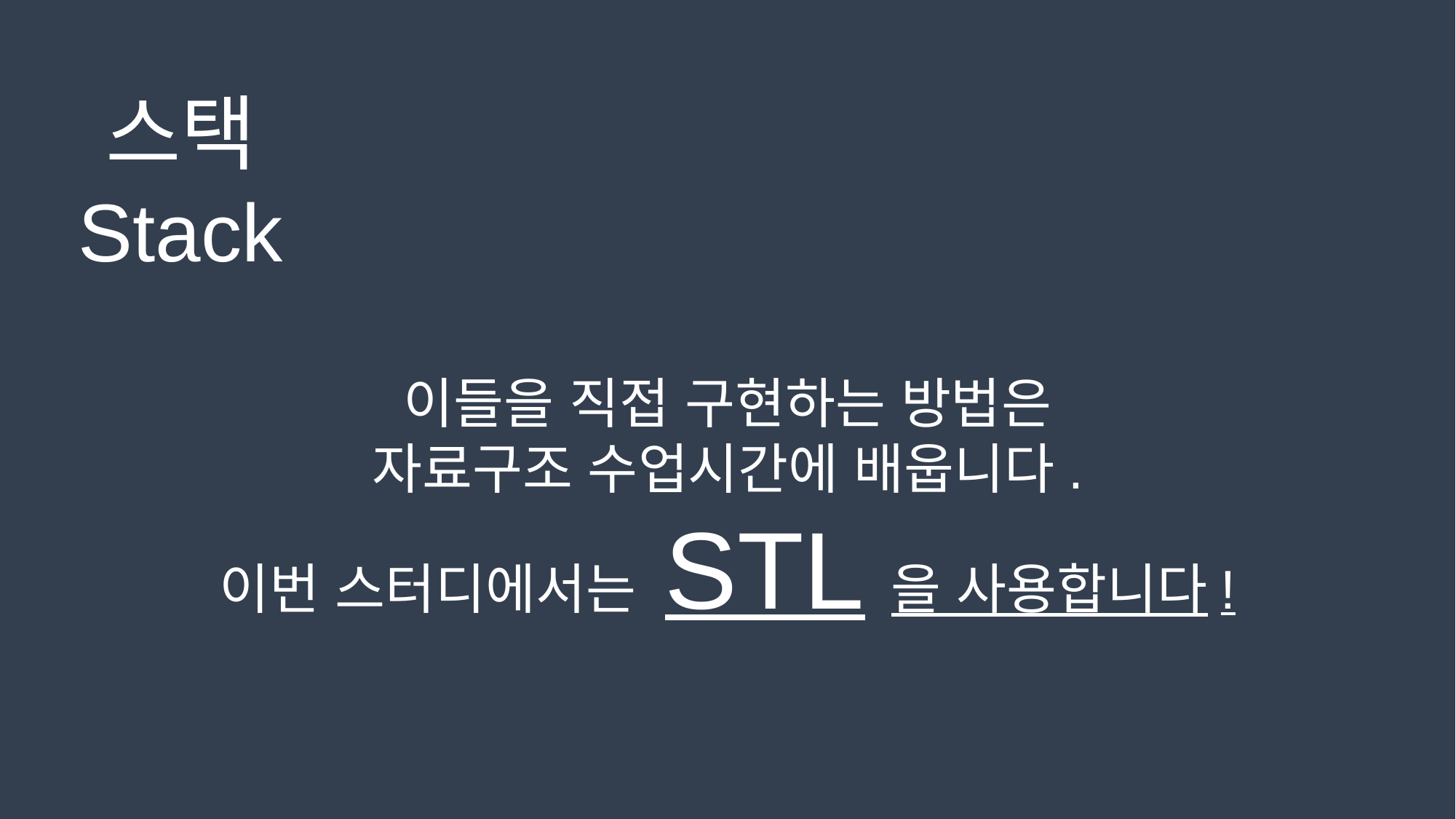

스택
Stack
이들을 직접 구현하는 방법은
자료구조 수업시간에 배웁니다.
이번 스터디에서는 STL을 사용합니다!